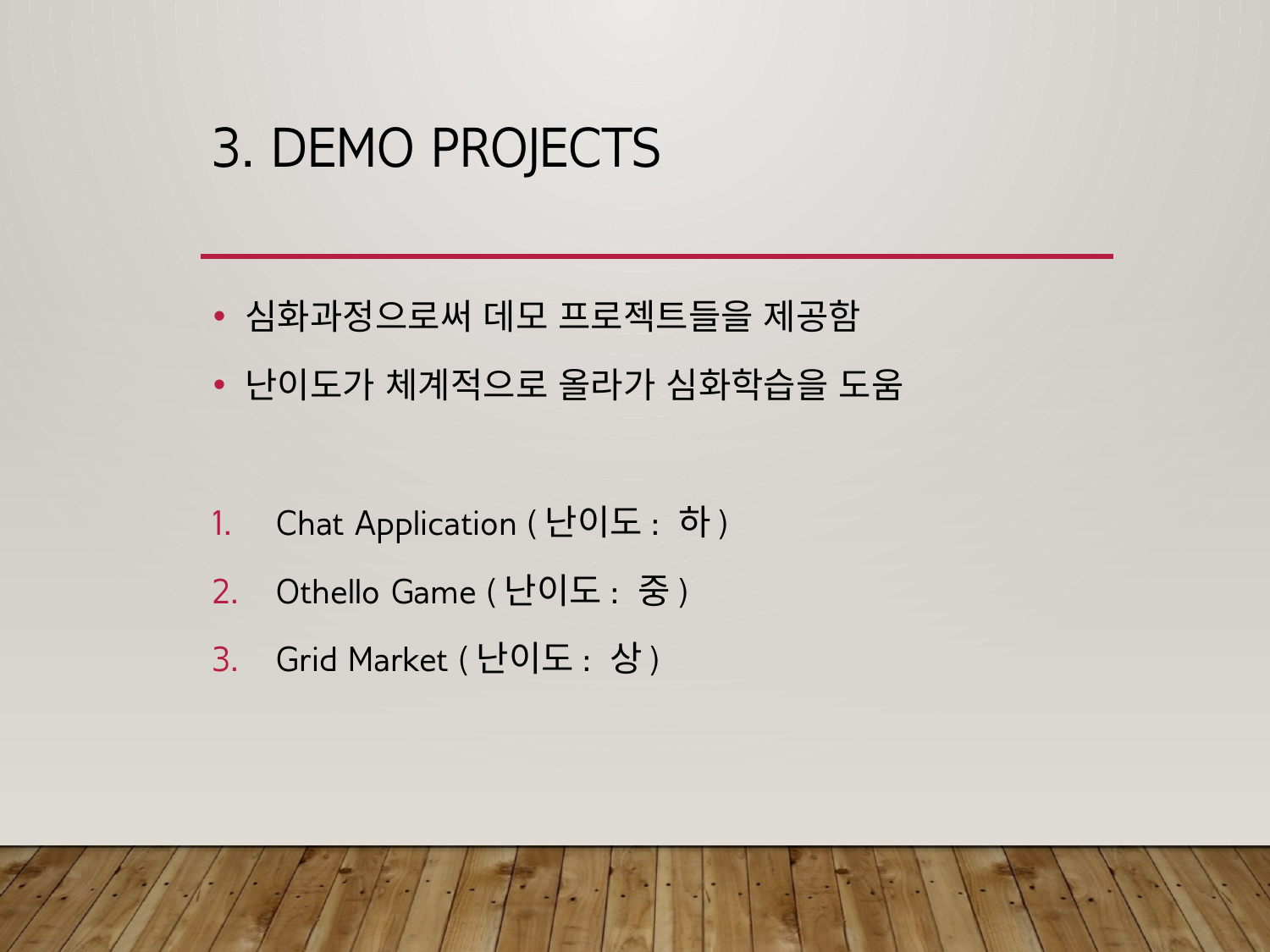

# 3. Demo Projects
심화과정으로써 데모 프로젝트들을 제공함
난이도가 체계적으로 올라가 심화학습을 도움

Chat Application (난이도: 하)
Othello Game (난이도: 중)
Grid Market (난이도: 상)